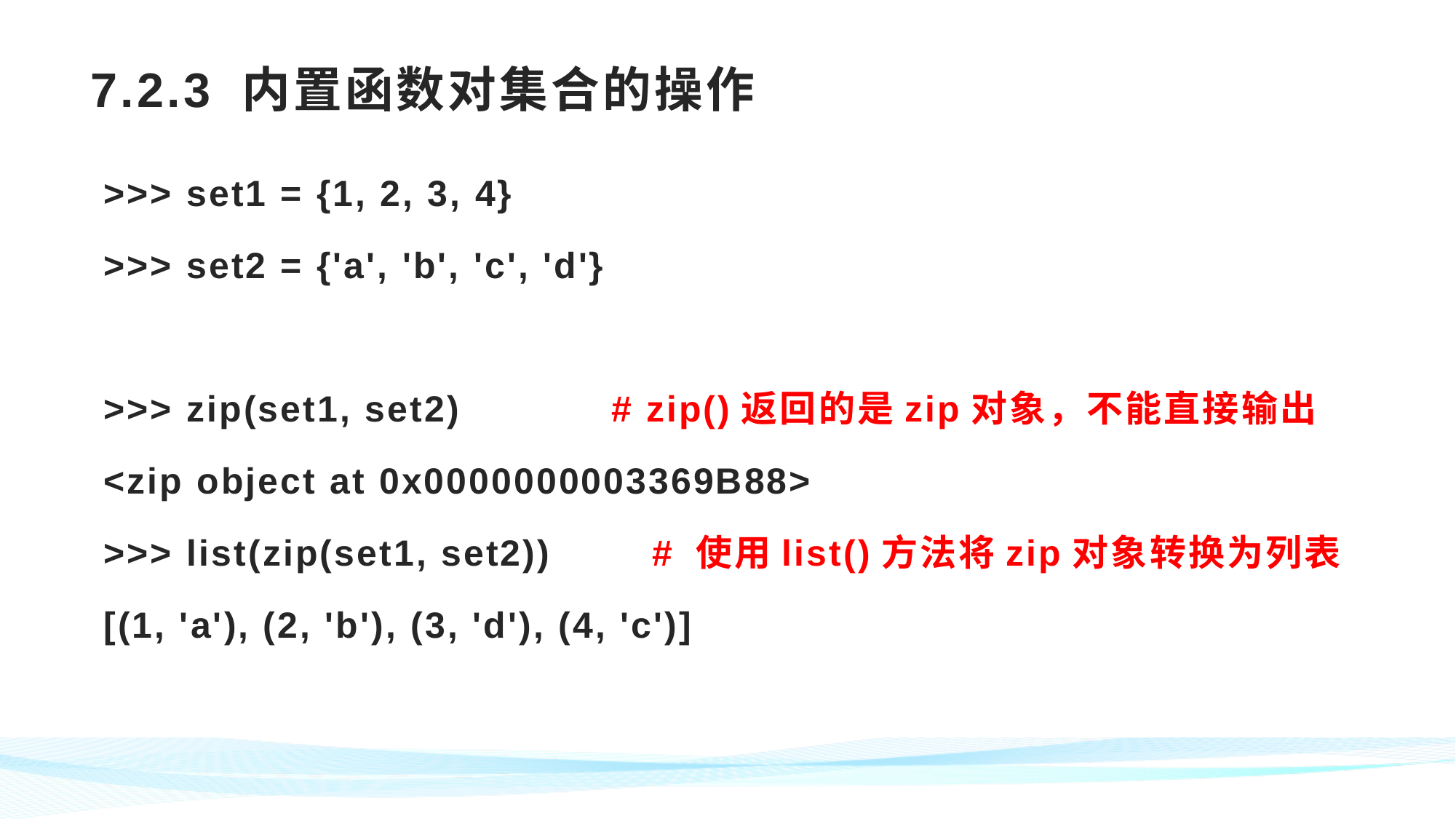

# 7.2.3 内置函数对集合的操作
>>> set1 = {1, 2, 3, 4}
>>> set2 = {'a', 'b', 'c', 'd'}

>>> zip(set1, set2)            # zip()返回的是zip对象，不能直接输出
<zip object at 0x0000000003369B88>
>>> list(zip(set1, set2))        # 使用list()方法将zip对象转换为列表
[(1, 'a'), (2, 'b'), (3, 'd'), (4, 'c')]
73